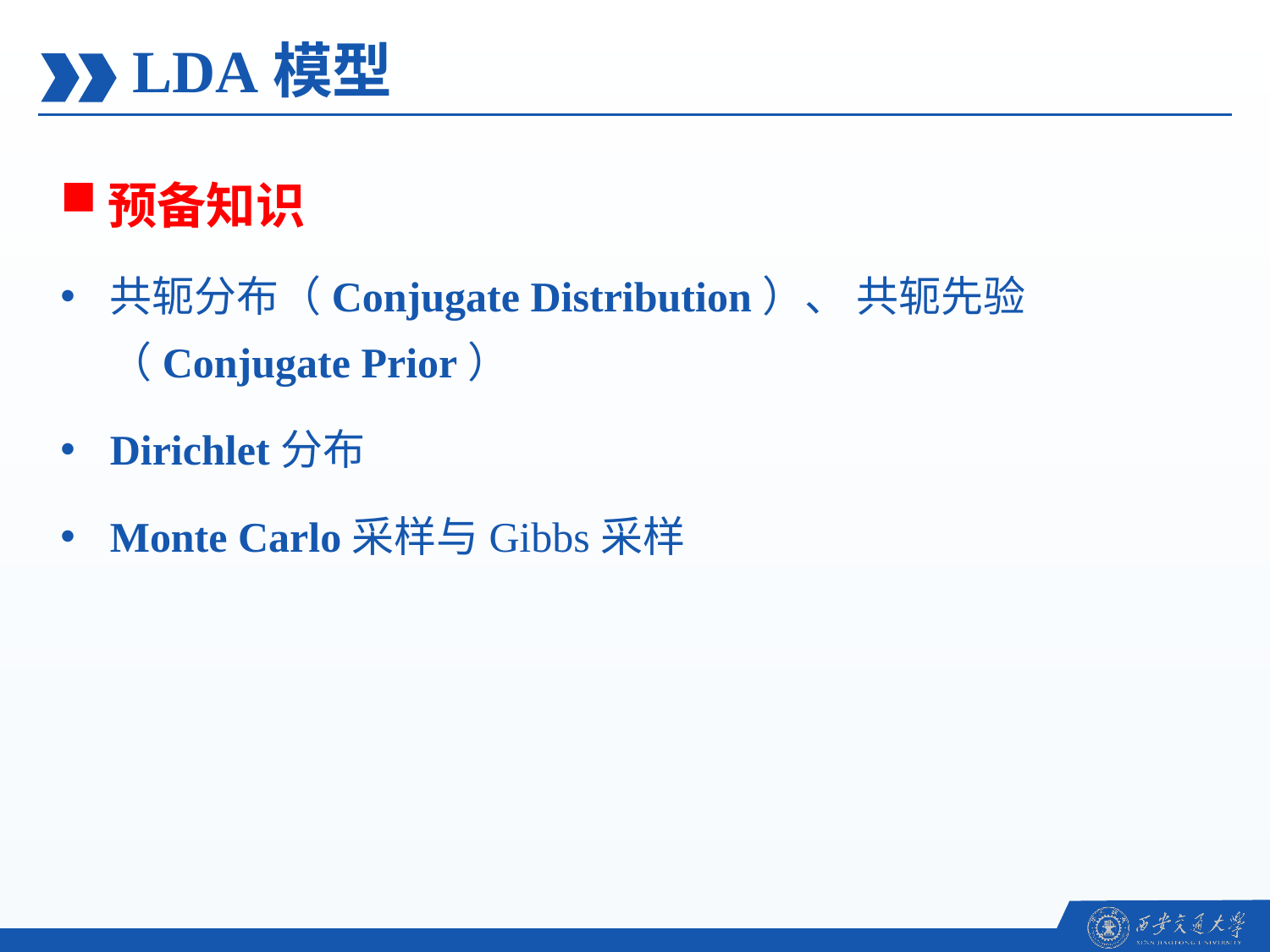

LDA模型
预备知识
共轭分布（Conjugate Distribution）、 共轭先验（Conjugate Prior）
Dirichlet分布
Monte Carlo采样与Gibbs采样